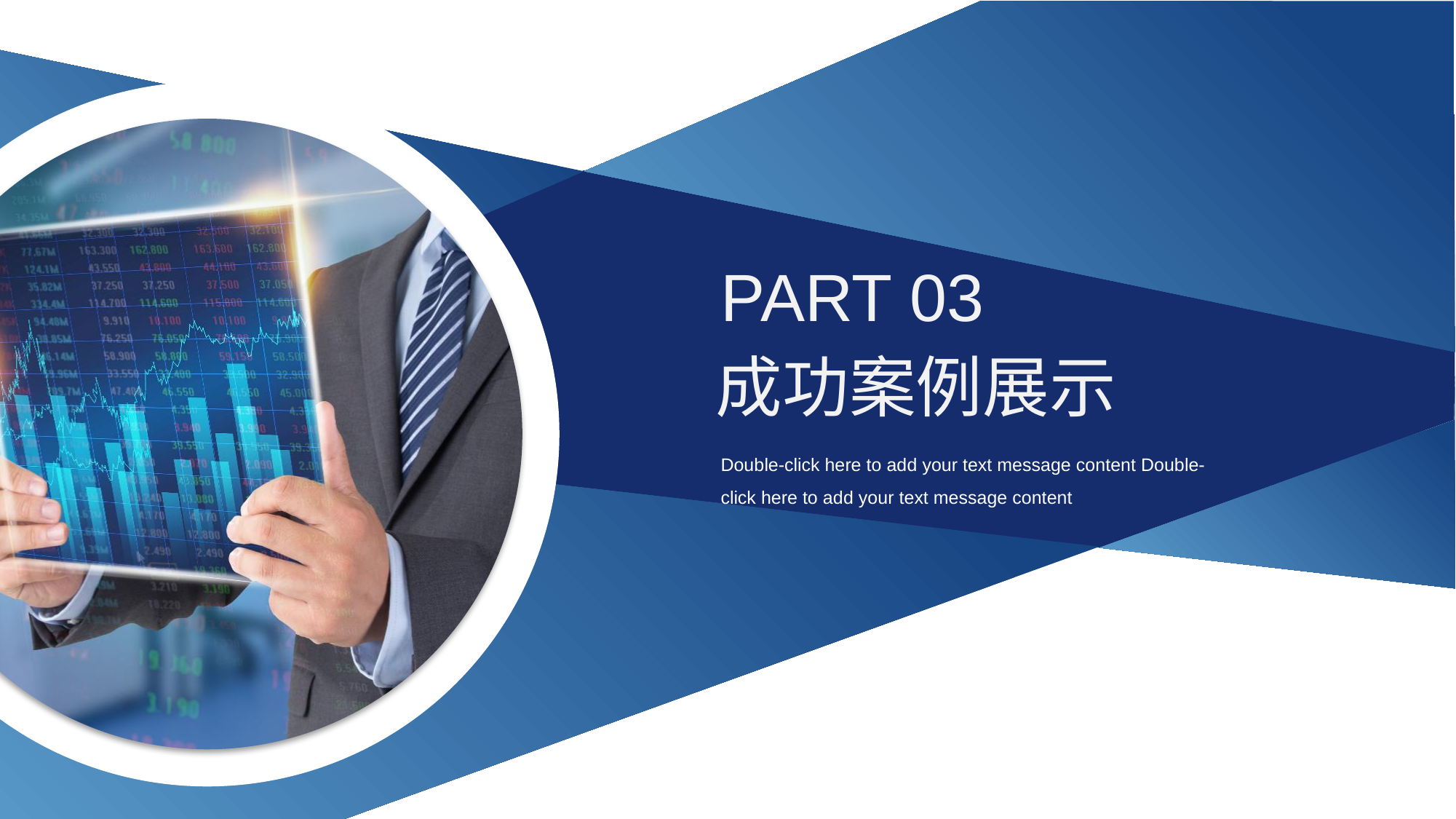

PART 03
成功案例展示
Double-click here to add your text message content Double-click here to add your text message content